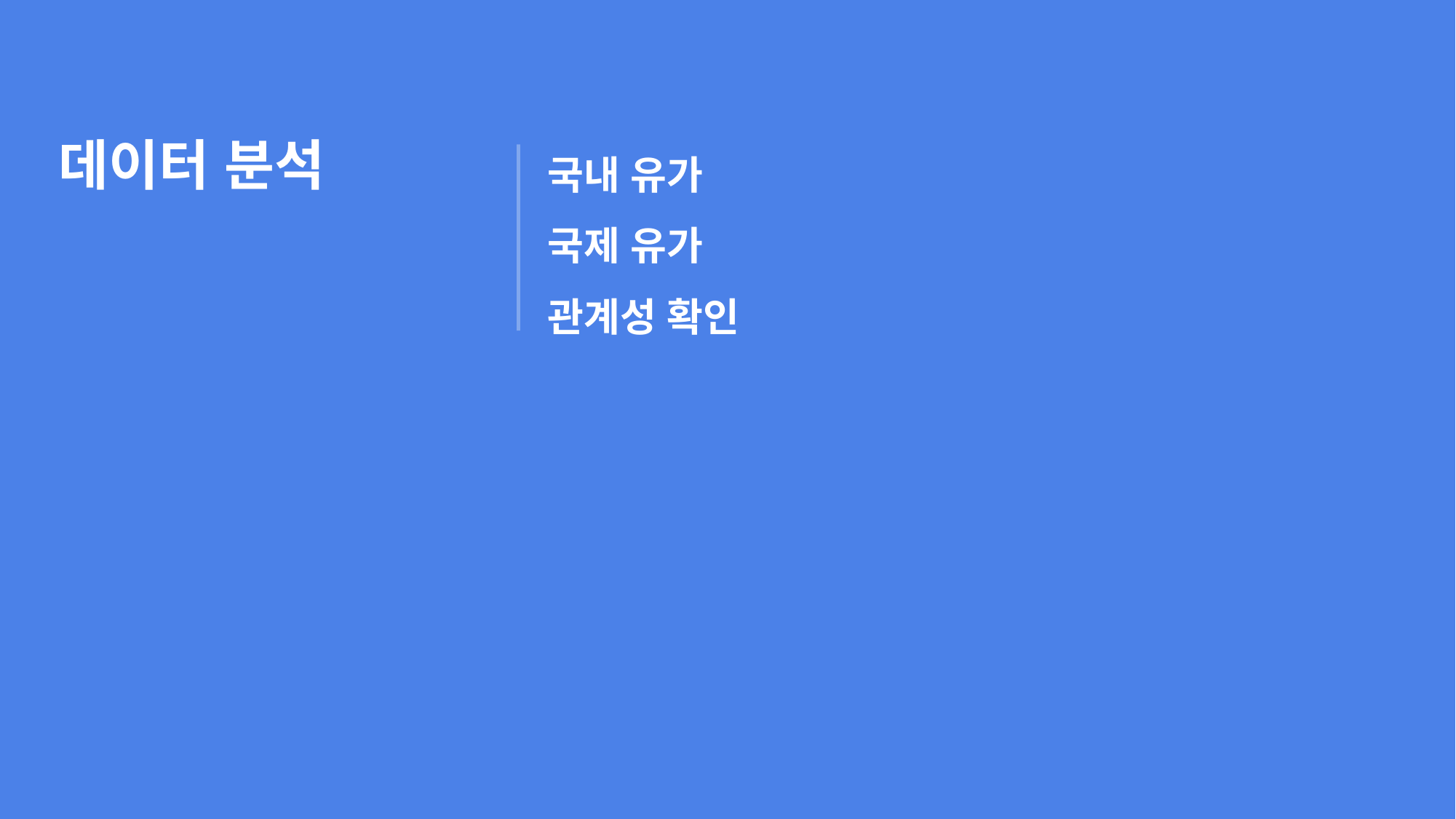

데이터 분석
국내 유가
국제 유가
관계성 확인